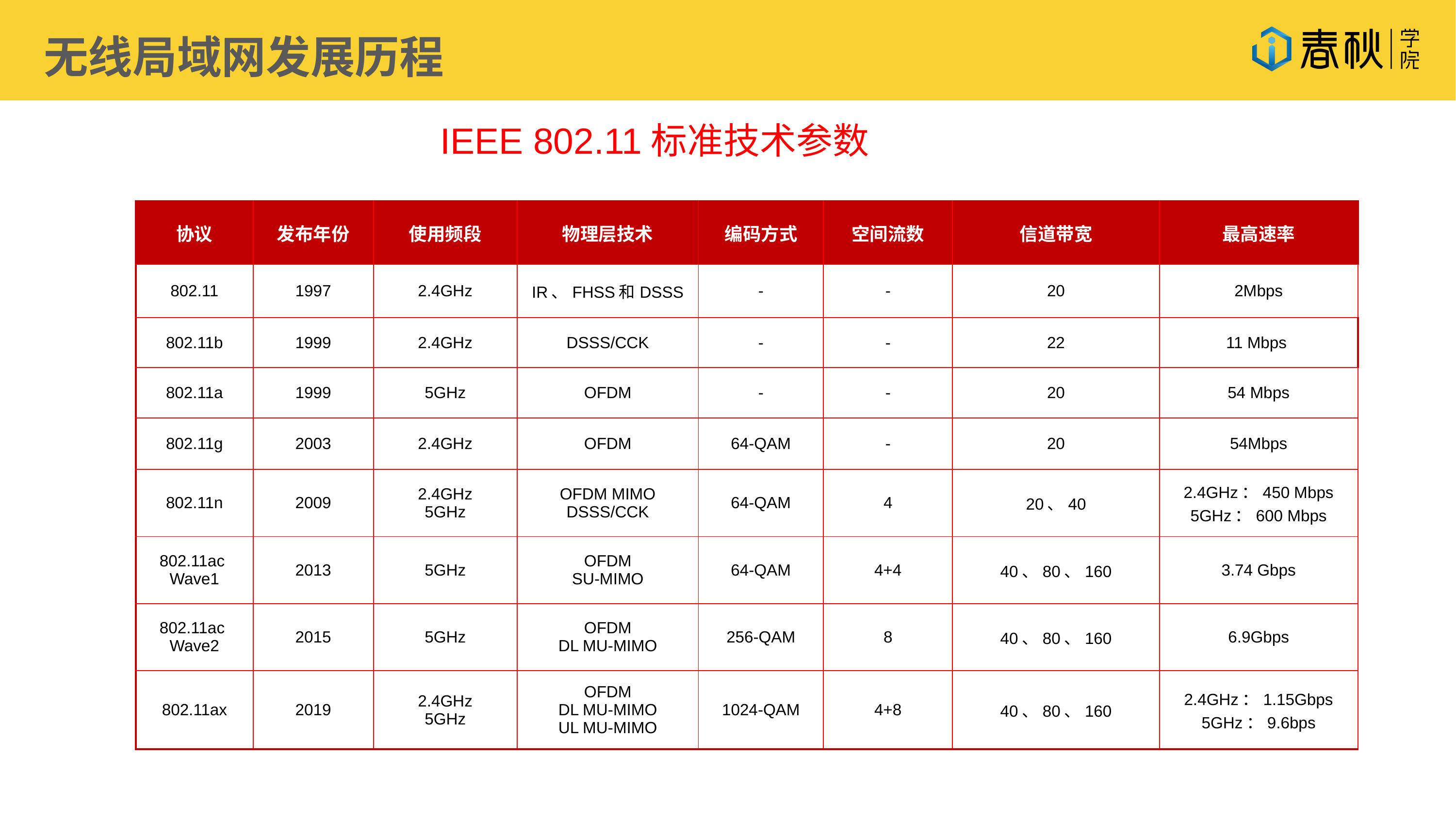

无线局域网发展历程
IEEE 802.11标准技术参数
| 协议 | 发布年份 | 使用频段 | 物理层技术 | 编码方式 | 空间流数 | 信道带宽 | 最高速率 |
| --- | --- | --- | --- | --- | --- | --- | --- |
| 802.11 | 1997 | 2.4GHz | IR、FHSS和DSSS | - | - | 20 | 2Mbps |
| 802.11b | 1999 | 2.4GHz | DSSS/CCK | - | - | 22 | 11 Mbps |
| 802.11a | 1999 | 5GHz | OFDM | - | - | 20 | 54 Mbps |
| 802.11g | 2003 | 2.4GHz | OFDM | 64-QAM | - | 20 | 54Mbps |
| 802.11n | 2009 | 2.4GHz 5GHz | OFDM MIMO DSSS/CCK | 64-QAM | 4 | 20、40 | 2.4GHz：450 Mbps 5GHz：600 Mbps |
| 802.11ac Wave1 | 2013 | 5GHz | OFDM SU-MIMO | 64-QAM | 4+4 | 40、80、160 | 3.74 Gbps |
| 802.11ac Wave2 | 2015 | 5GHz | OFDM DL MU-MIMO | 256-QAM | 8 | 40、80、160 | 6.9Gbps |
| 802.11ax | 2019 | 2.4GHz 5GHz | OFDM DL MU-MIMO UL MU-MIMO | 1024-QAM | 4+8 | 40、80、160 | 2.4GHz：1.15Gbps 5GHz：9.6bps |